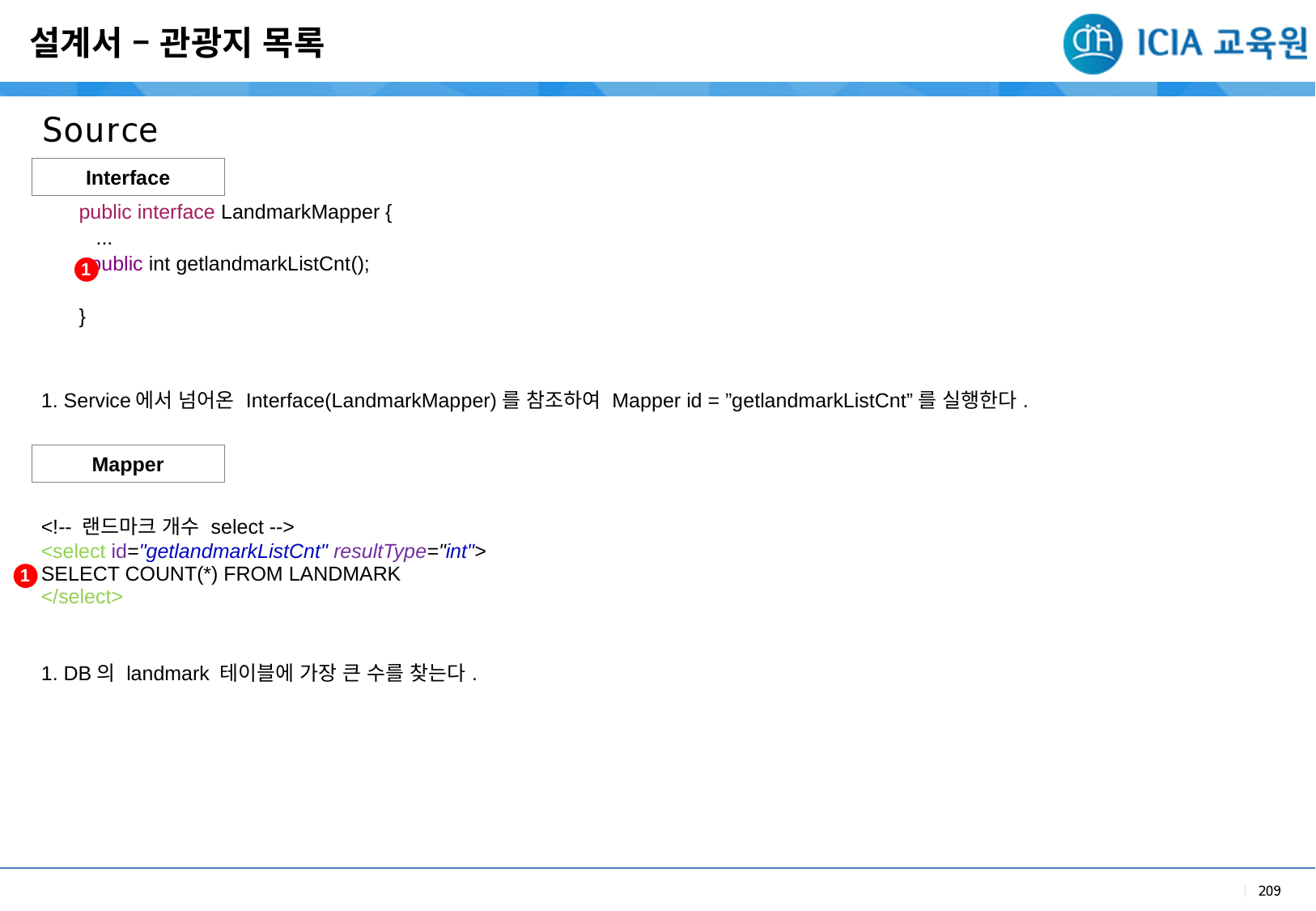

설계서 – 관광지 목록
Source
Interface
| public interface LandmarkMapper { ... public int getlandmarkListCnt(); } |
| --- |
| 1. Service에서 넘어온 Interface(LandmarkMapper)를 참조하여 Mapper id = ”getlandmarkListCnt”를 실행한다. |
1

Mapper
| <!-- 랜드마크 개수 select --> <select id="getlandmarkListCnt" resultType="int"> SELECT COUNT(\*) FROM LANDMARK </select> |
| --- |
| 1. DB의 landmark 테이블에 가장 큰 수를 찾는다. |
1